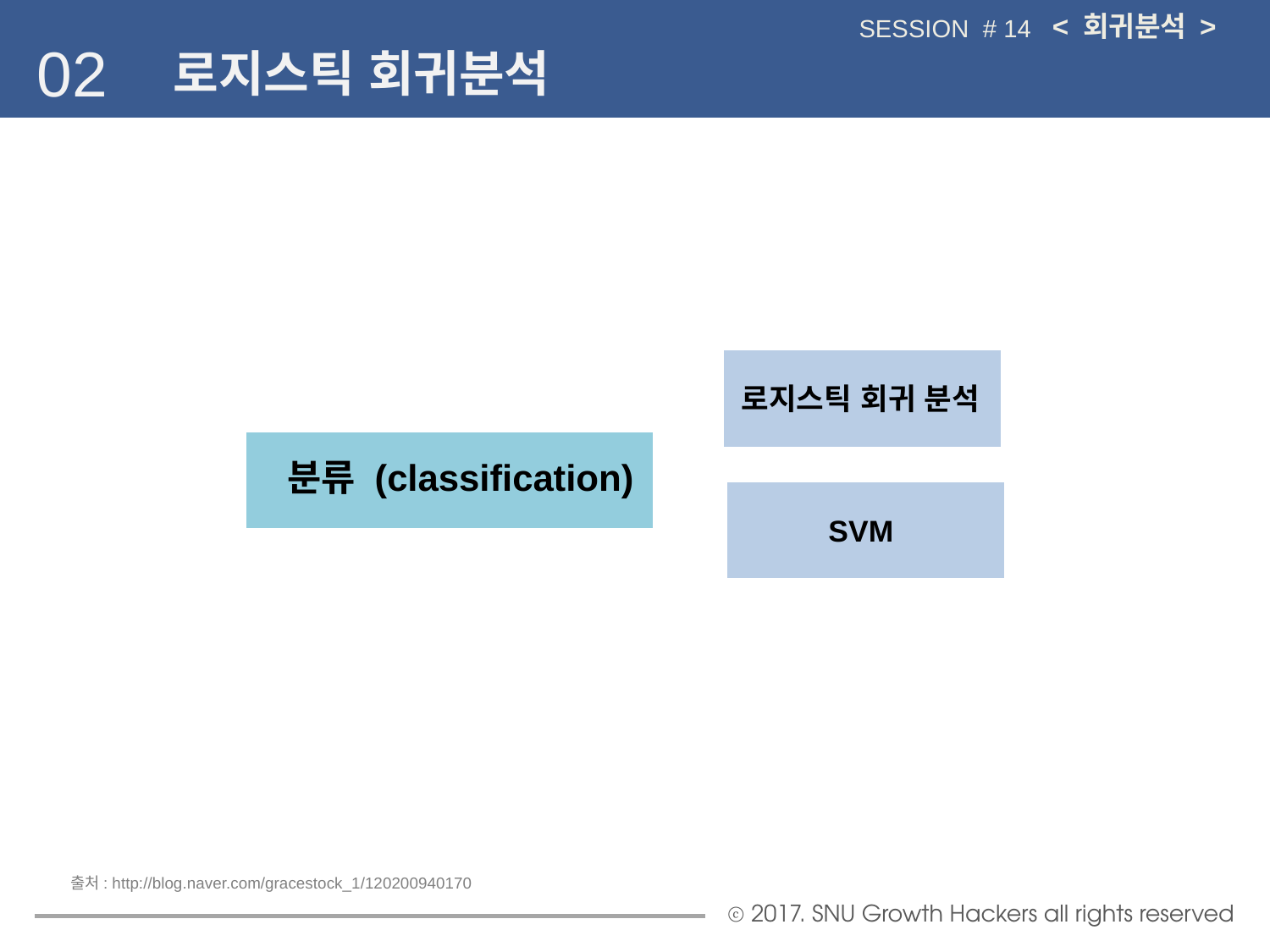

< 회귀분석 >
SESSION  # 14
02
로지스틱 회귀분석

로지스틱 회귀 분석

분류 (classification)

SVM
출처: http://blog.naver.com/gracestock_1/120200940170
ⓒ 2017. SNU Growth Hackers all rights reserved